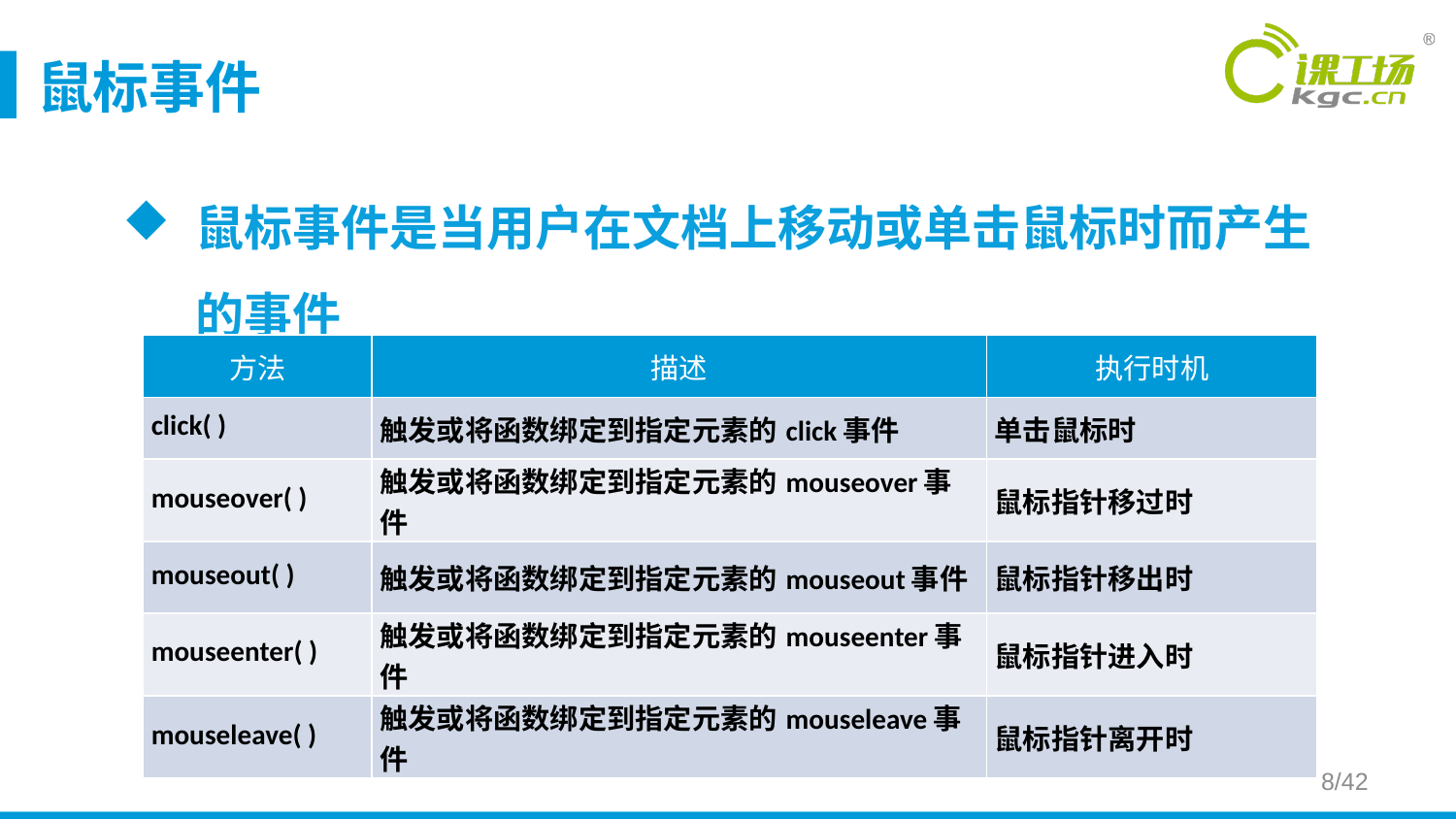

# 鼠标事件
鼠标事件是当用户在文档上移动或单击鼠标时而产生的事件
| 方法 | 描述 | 执行时机 |
| --- | --- | --- |
| click( ) | 触发或将函数绑定到指定元素的click事件 | 单击鼠标时 |
| mouseover( ) | 触发或将函数绑定到指定元素的mouseover事件 | 鼠标指针移过时 |
| mouseout( ) | 触发或将函数绑定到指定元素的mouseout事件 | 鼠标指针移出时 |
| mouseenter( ) | 触发或将函数绑定到指定元素的mouseenter事件 | 鼠标指针进入时 |
| mouseleave( ) | 触发或将函数绑定到指定元素的mouseleave事件 | 鼠标指针离开时 |
8/42